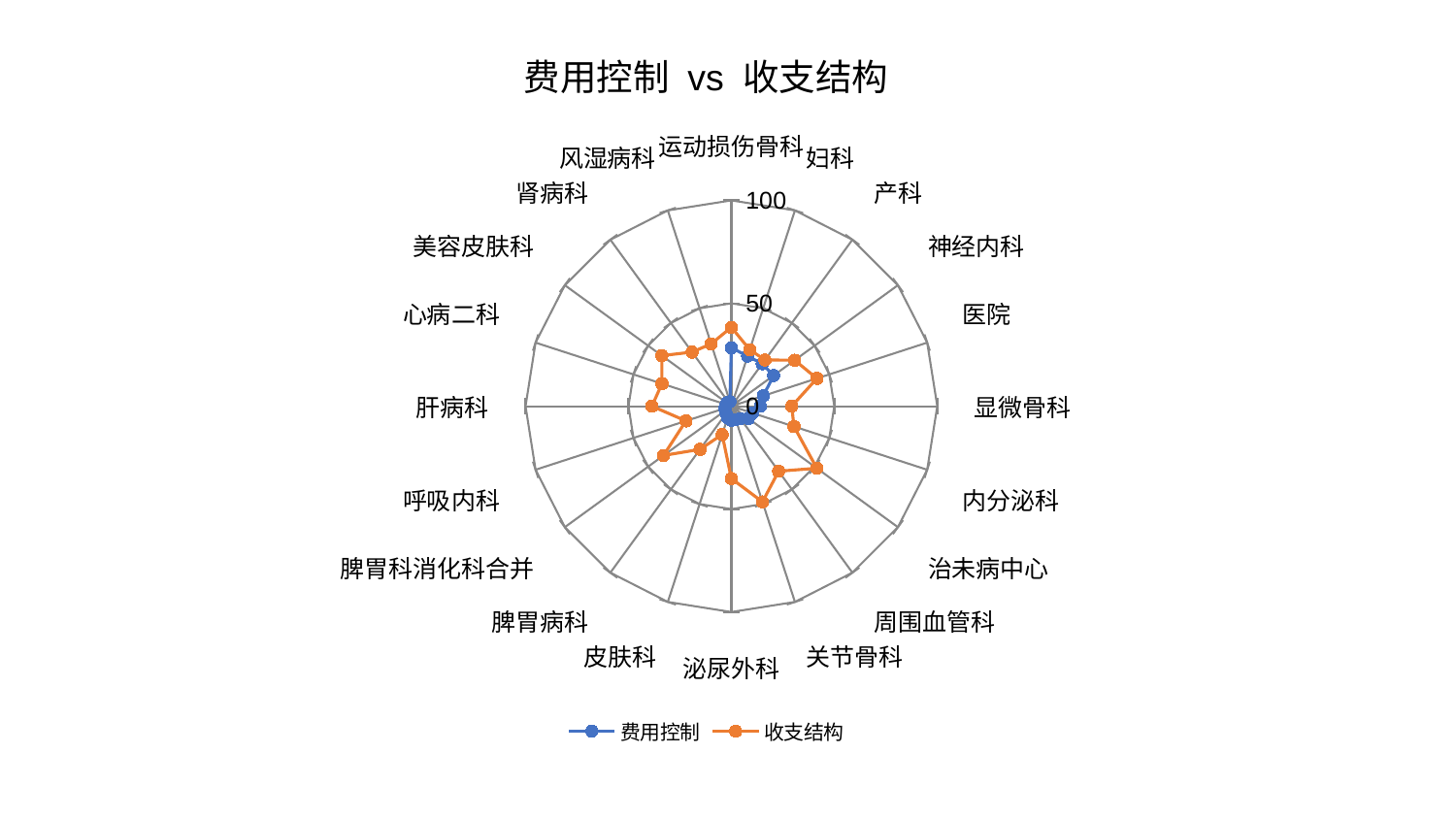

### Chart: 费用控制 vs 收支结构

| Category | 费用控制 | 收支结构 |
|---|---|---|
| 运动损伤骨科 | 28.38130935712964 | 38.33784835770401 |
| 妇科 | 25.599949391990258 | 28.83487898552096 |
| 产科 | 25.49369990681046 | 27.79342739751936 |
| 神经内科 | 25.38382398934588 | 37.99762342371208 |
| 医院 | 16.329177944202314 | 43.68762524188362 |
| 显微骨科 | 14.075368463354303 | 29.341919947716065 |
| 内分泌科 | 10.842409299209999 | 31.9878214165013 |
| 治未病中心 | 10.20696708295258 | 51.311366762523974 |
| 周围血管科 | 7.476840279386386 | 39.06039160320163 |
| 关节骨科 | 6.89900958068257 | 48.906790263278374 |
| 泌尿外科 | 6.8471587793774615 | 35.181372085431065 |
| 皮肤科 | 5.879387794176574 | 14.485421580024331 |
| 脾胃病科 | 4.343730428310917 | 25.92281626596143 |
| 脾胃科消化科合并 | 3.4900334932661696 | 40.77159323755222 |
| 呼吸内科 | 3.3286454867892585 | 23.22246315948886 |
| 肝病科 | 2.9337443876993543 | 38.593811008930054 |
| 心病二科 | 2.6305053625463577 | 35.45474118106552 |
| 美容皮肤科 | 2.559895731590681 | 41.77834987272324 |
| 肾病科 | 2.385253664298287 | 32.49392365982456 |
| 风湿病科 | 2.284373062292471 | 31.843024463048028 |
66